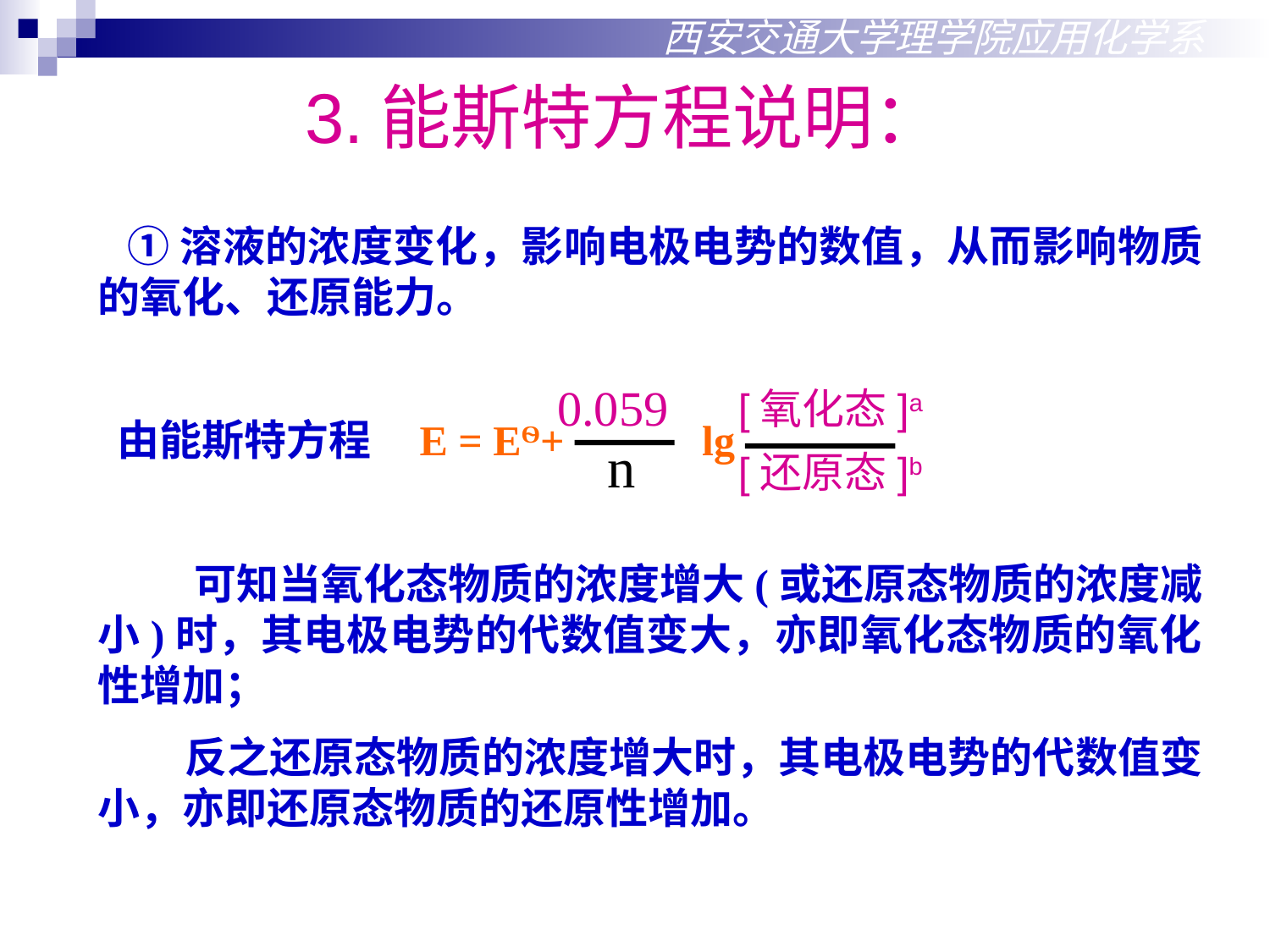

西安交通大学理学院应用化学系
3.能斯特方程说明：
   ①溶液的浓度变化，影响电极电势的数值，从而影响物质的氧化、还原能力。

 由能斯特方程    E = EѲ+             lg

         可知当氧化态物质的浓度增大(或还原态物质的浓度减小)时，其电极电势的代数值变大，亦即氧化态物质的氧化性增加；
        反之还原态物质的浓度增大时，其电极电势的代数值变小，亦即还原态物质的还原性增加。
0.059
 [氧化态]a
n
 [还原态]b